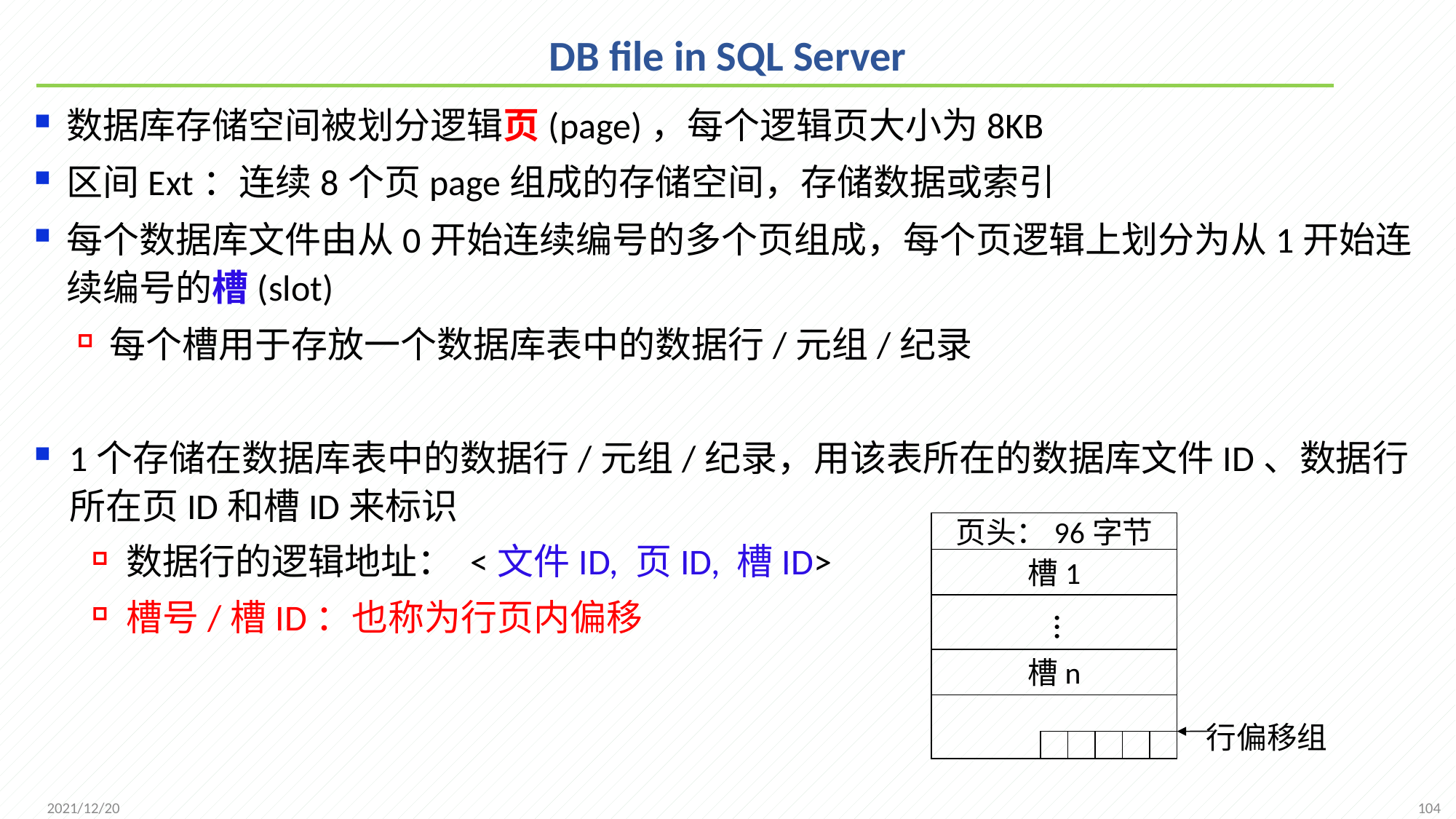

# DB file in SQL Server
数据库存储空间被划分逻辑页(page)，每个逻辑页大小为8KB
区间Ext：连续8个页page组成的存储空间，存储数据或索引
每个数据库文件由从0开始连续编号的多个页组成，每个页逻辑上划分为从1开始连续编号的槽(slot)
每个槽用于存放一个数据库表中的数据行/元组/纪录

1个存储在数据库表中的数据行/元组/纪录，用该表所在的数据库文件ID、数据行所在页ID和槽ID来标识
数据行的逻辑地址： <文件ID, 页ID, 槽ID>
槽号/槽ID：也称为行页内偏移

页头：96字节
槽1

…
槽n

行偏移组

104
2021/12/20